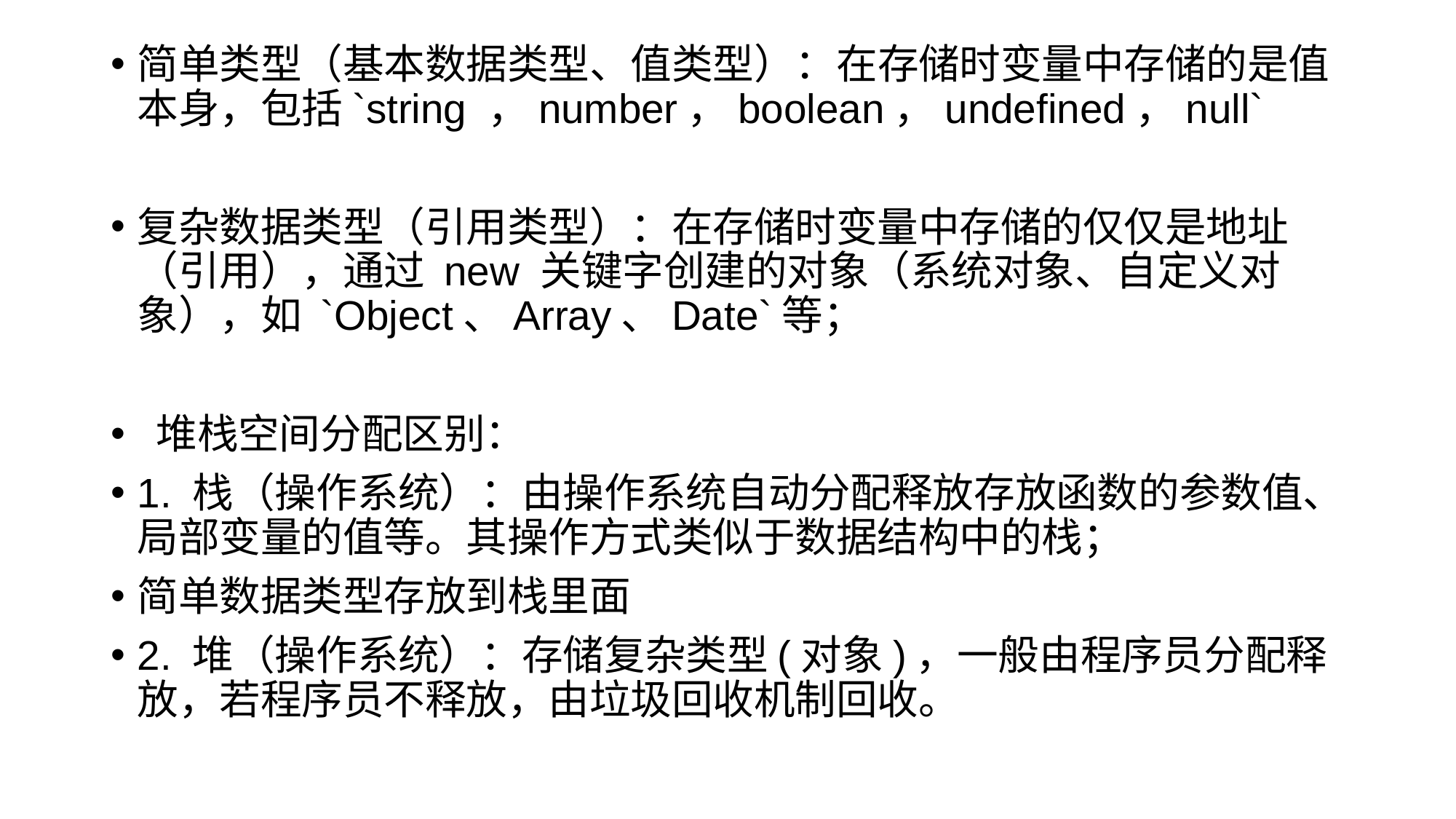

简单类型（基本数据类型、值类型）：在存储时变量中存储的是值本身，包括`string ，number，boolean，undefined，null`

复杂数据类型（引用类型）：在存储时变量中存储的仅仅是地址（引用），通过 new 关键字创建的对象（系统对象、自定义对象），如 `Object、Array、Date`等；

 堆栈空间分配区别：
1. 栈（操作系统）：由操作系统自动分配释放存放函数的参数值、局部变量的值等。其操作方式类似于数据结构中的栈；
简单数据类型存放到栈里面
2. 堆（操作系统）：存储复杂类型(对象)，一般由程序员分配释放，若程序员不释放，由垃圾回收机制回收。